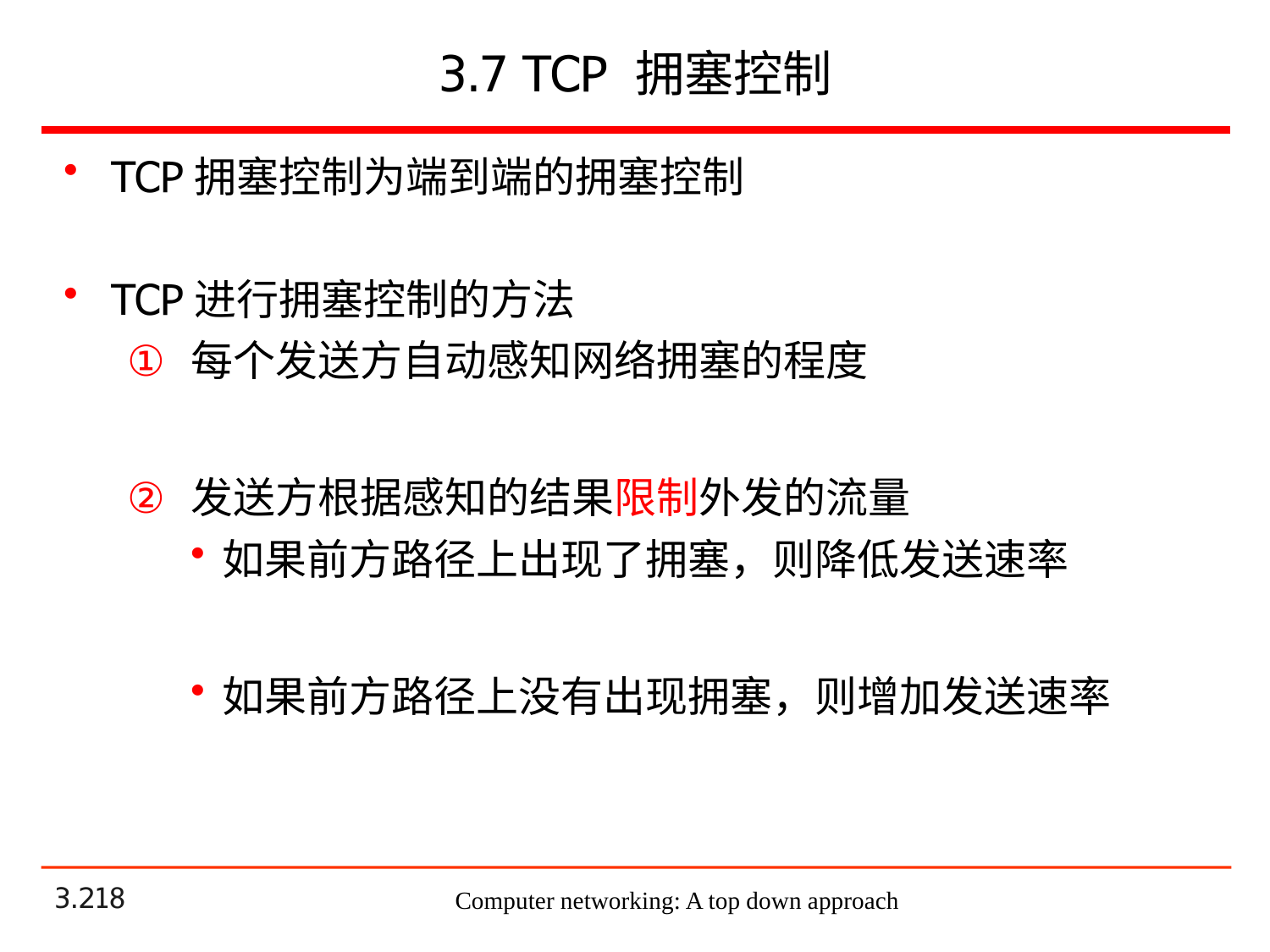

# 3.7 TCP 拥塞控制
TCP拥塞控制为端到端的拥塞控制

TCP进行拥塞控制的方法
每个发送方自动感知网络拥塞的程度

发送方根据感知的结果限制外发的流量
如果前方路径上出现了拥塞，则降低发送速率

如果前方路径上没有出现拥塞，则增加发送速率
Computer networking: A top down approach